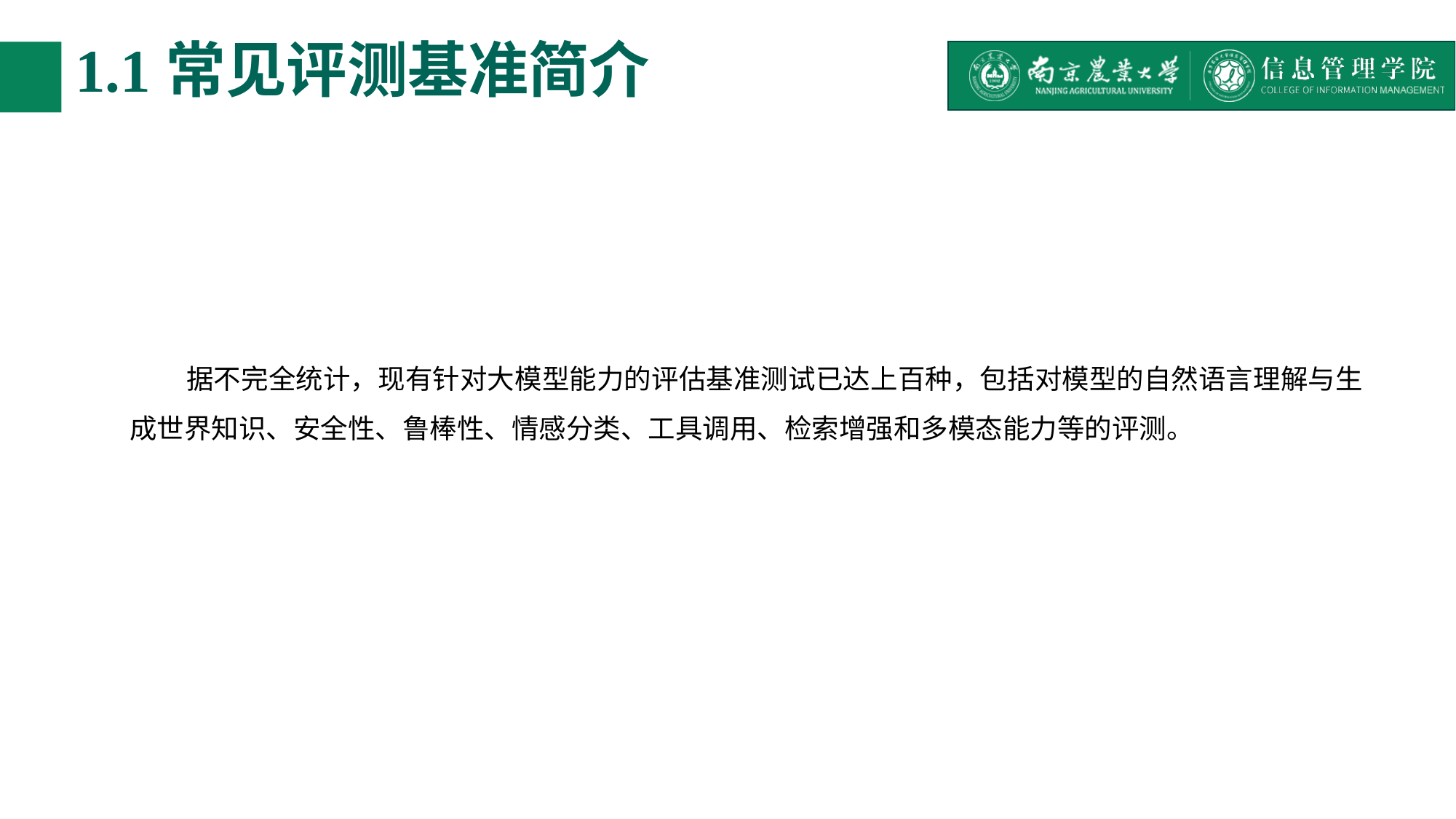

# 1.1常见评测基准简介

        据不完全统计，现有针对大模型能力的评估基准测试已达上百种，包括对模型的自然语言理解与生成世界知识、安全性、鲁棒性、情感分类、工具调用、检索增强和多模态能力等的评测。